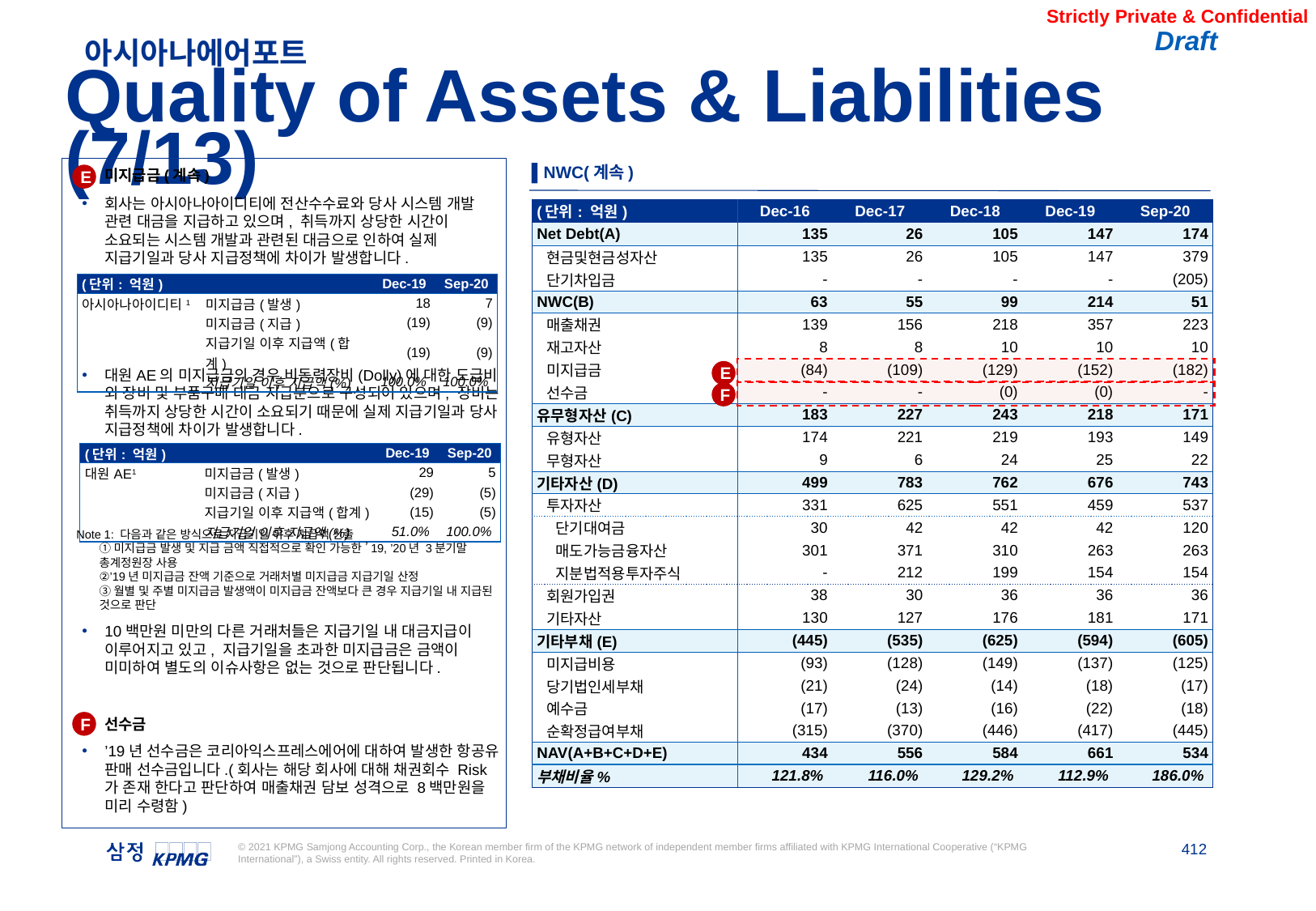

아시아나에어포트
Quality of Assets & Liabilities (7/13)
▌NWC(계속)

미지급금(계속)
회사는 아시아나아이디티에 전산수수료와 당사 시스템 개발 관련 대금을 지급하고 있으며, 취득까지 상당한 시간이 소요되는 시스템 개발과 관련된 대금으로 인하여 실제 지급기일과 당사 지급정책에 차이가 발생합니다.

대원AE의 미지급금의 경우 비동력장비(Dolly)에 대한 도급비 외 장비 및 부품구매 대금 지급분으로 구성되어 있으며, 장비는 취득까지 상당한 시간이 소요되기 때문에 실제 지급기일과 당사 지급정책에 차이가 발생합니다.

10백만원 미만의 다른 거래처들은 지급기일 내 대금지급이 이루어지고 있고, 지급기일을 초과한 미지급금은 금액이 미미하여 별도의 이슈사항은 없는 것으로 판단됩니다.

선수금
’19년 선수금은 코리아익스프레스에어에 대하여 발생한 항공유 판매 선수금입니다.(회사는 해당 회사에 대해 채권회수 Risk가 존재 한다고 판단하여 매출채권 담보 성격으로 8백만원을 미리 수령함)

E
| (단위: 억원) | Dec-16 | Dec-17 | Dec-18 | Dec-19 | Sep-20 |
| --- | --- | --- | --- | --- | --- |
| Net Debt(A) | 135 | 26 | 105 | 147 | 174 |
| 현금및현금성자산 | 135 | 26 | 105 | 147 | 379 |
| 단기차입금 | - | - | - | - | (205) |
| NWC(B) | 63 | 55 | 99 | 214 | 51 |
| 매출채권 | 139 | 156 | 218 | 357 | 223 |
| 재고자산 | 8 | 8 | 10 | 10 | 10 |
| 미지급금 | (84) | (109) | (129) | (152) | (182) |
| 선수금 | - | - | (0) | (0) | - |
| 유무형자산(C) | 183 | 227 | 243 | 218 | 171 |
| 유형자산 | 174 | 221 | 219 | 193 | 149 |
| 무형자산 | 9 | 6 | 24 | 25 | 22 |
| 기타자산(D) | 499 | 783 | 762 | 676 | 743 |
| 투자자산 | 331 | 625 | 551 | 459 | 537 |
| 단기대여금 | 30 | 42 | 42 | 42 | 120 |
| 매도가능금융자산 | 301 | 371 | 310 | 263 | 263 |
| 지분법적용투자주식 | - | 212 | 199 | 154 | 154 |
| 회원가입권 | 38 | 30 | 36 | 36 | 36 |
| 기타자산 | 130 | 127 | 176 | 181 | 171 |
| 기타부채(E) | (445) | (535) | (625) | (594) | (605) |
| 미지급비용 | (93) | (128) | (149) | (137) | (125) |
| 당기법인세부채 | (21) | (24) | (14) | (18) | (17) |
| 예수금 | (17) | (13) | (16) | (22) | (18) |
| 순확정급여부채 | (315) | (370) | (446) | (417) | (445) |
| NAV(A+B+C+D+E) | 434 | 556 | 584 | 661 | 534 |
| 부채비율% | 121.8% | 116.0% | 129.2% | 112.9% | 186.0% |
| (단위: 억원) |  | Dec-19 | Sep-20 |
| --- | --- | --- | --- |
| 아시아나아이디티1 | 미지급금(발생) | 18 | 7 |
|  | 미지급금(지급) | (19) | (9) |
|  | 지급기일 이후 지급액(합계) | (19) | (9) |
|  | 지급기일 이후 지급액(%) | 100.0% | 100.0% |

E

F
| (단위: 억원) |  | Dec-19 | Sep-20 |
| --- | --- | --- | --- |
| 대원AE1 | 미지급금(발생) | 29 | 5 |
|  | 미지급금(지급) | (29) | (5) |
|  | 지급기일 이후 지급액(합계) | (15) | (5) |
|  | 지급기일 이후 지급액(%) | 51.0% | 100.0% |
Note 1: 다음과 같은 방식으로 지급기일 이후 지급액 산출
①미지급금 발생 및 지급 금액 직접적으로 확인 가능한 ’19, ’20년 3분기말 총계정원장 사용
②’19년 미지급금 잔액 기준으로 거래처별 미지급금 지급기일 산정
③월별 및 주별 미지급금 발생액이 미지급금 잔액보다 큰 경우 지급기일 내 지급된 것으로 판단
F